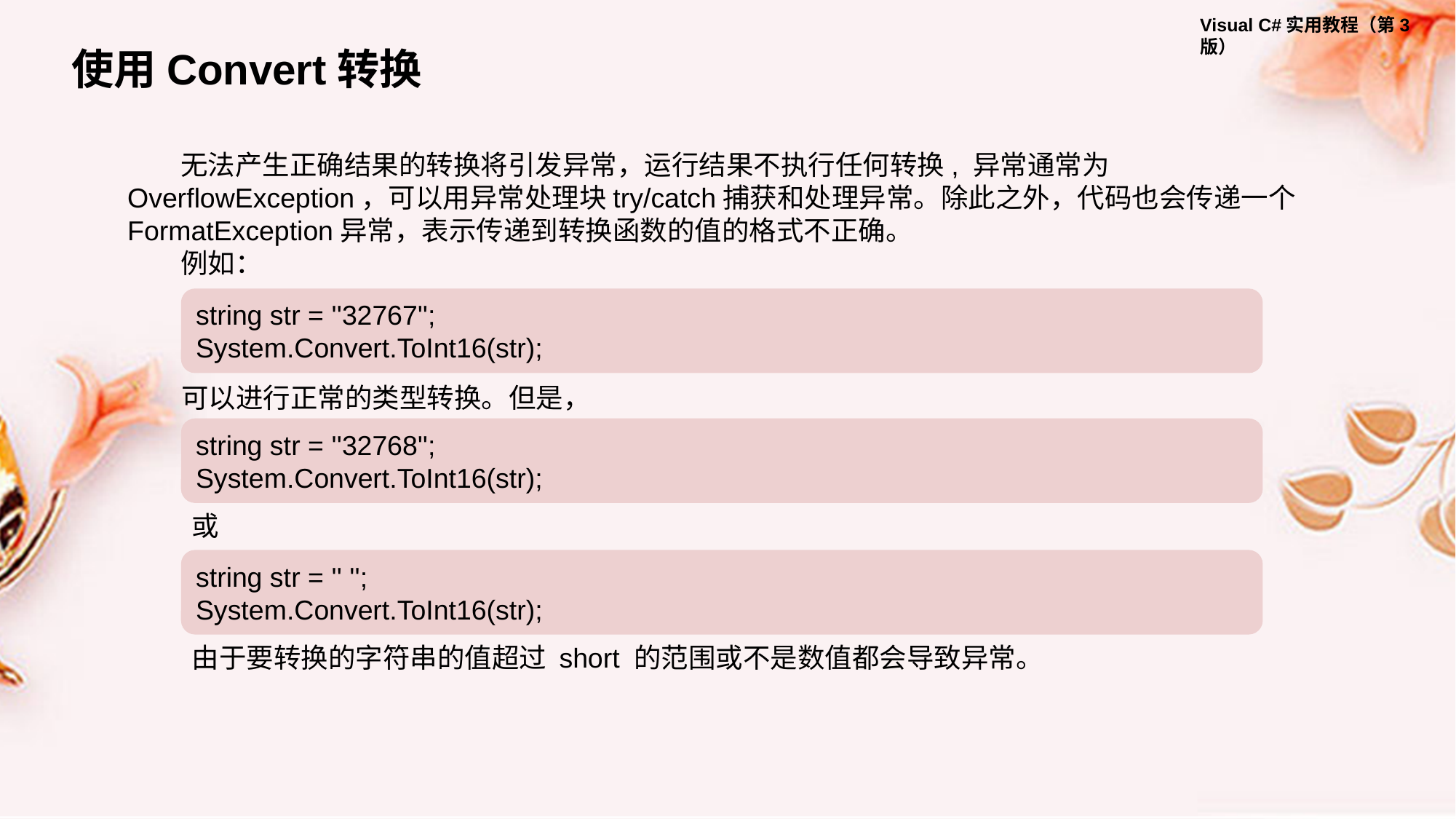

使用Convert转换
无法产生正确结果的转换将引发异常，运行结果不执行任何转换, 异常通常为 OverflowException，可以用异常处理块try/catch捕获和处理异常。除此之外，代码也会传递一个FormatException异常，表示传递到转换函数的值的格式不正确。
例如：
string str = ''32767'';
System.Convert.ToInt16(str);
可以进行正常的类型转换。但是，
string str = ''32768'';
System.Convert.ToInt16(str);
或
string str = '' '';
System.Convert.ToInt16(str);
由于要转换的字符串的值超过 short 的范围或不是数值都会导致异常。